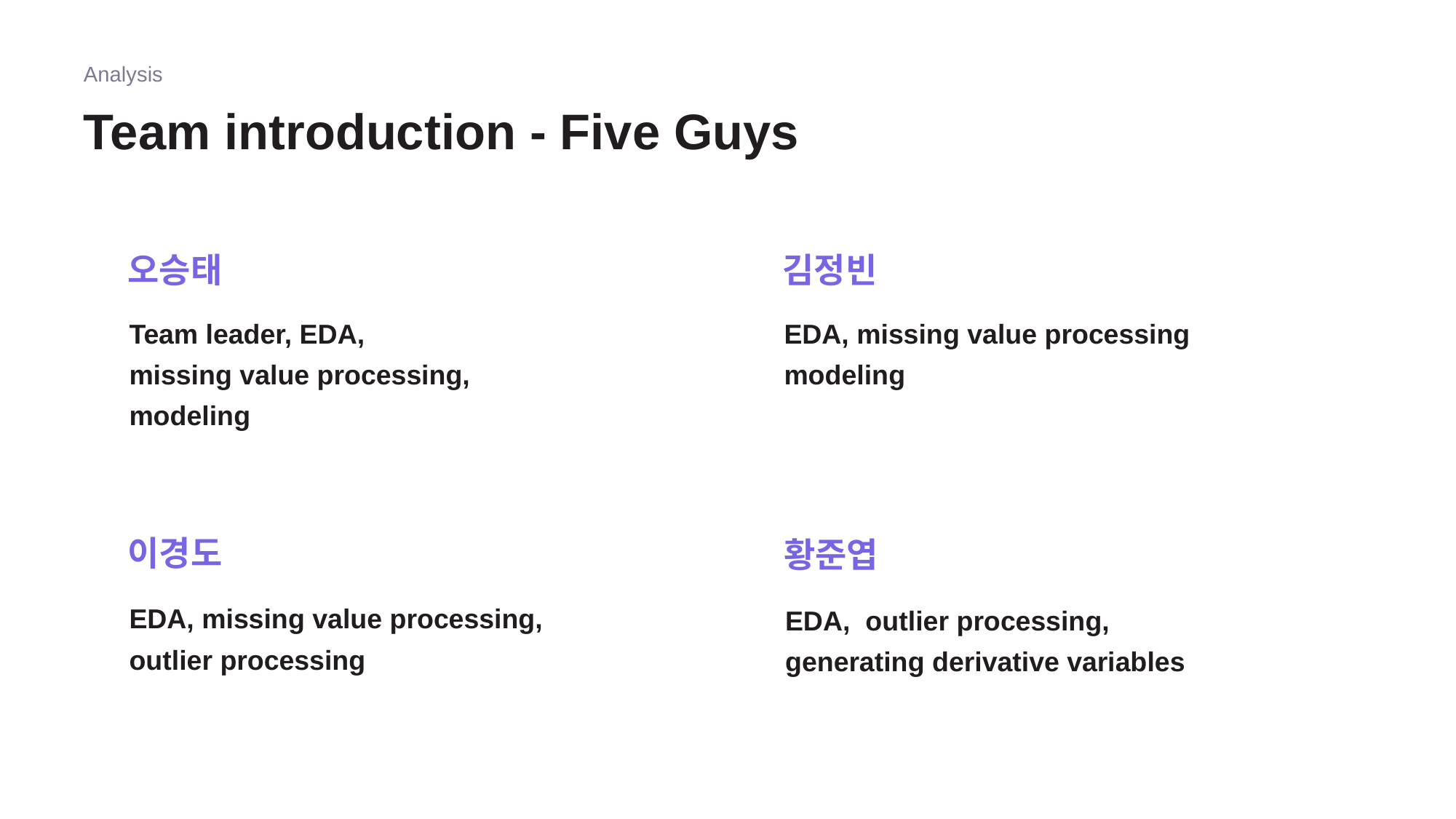

Analysis
# Team introduction - Five Guys
오승태
김정빈
Team leader, EDA,
missing value processing,
modeling
EDA, missing value processing
modeling

이경도
황준엽
EDA, missing value processing,
outlier processing

EDA,  outlier processing,
generating derivative variables